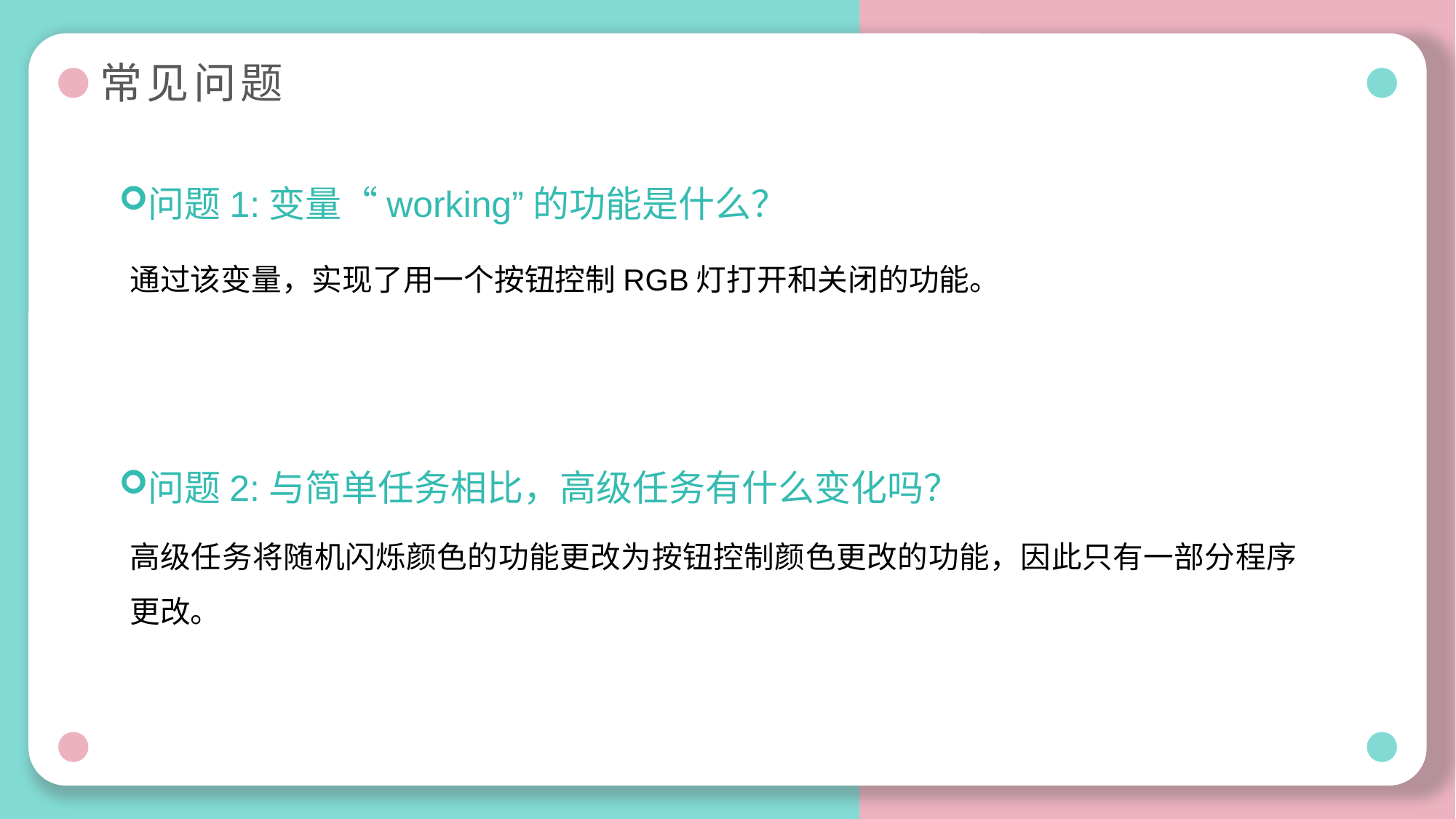

# 常见问题
问题1:变量“working”的功能是什么？
通过该变量，实现了用一个按钮控制RGB灯打开和关闭的功能。
问题2:与简单任务相比，高级任务有什么变化吗？
高级任务将随机闪烁颜色的功能更改为按钮控制颜色更改的功能，因此只有一部分程序更改。